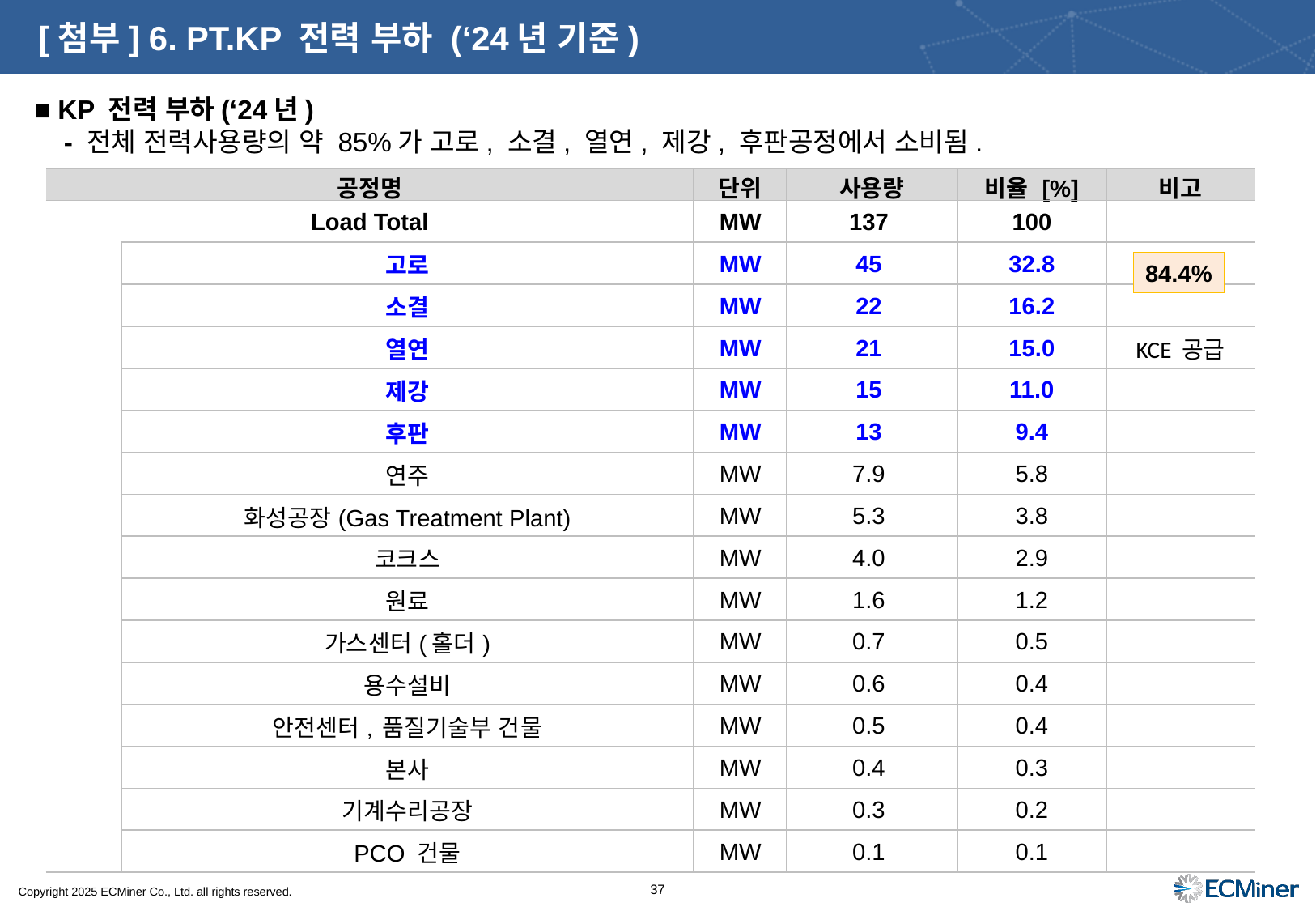

# [첨부] 6. PT.KP 전력 부하 (‘24년 기준)
■ KP 전력 부하(‘24년)
    - 전체 전력사용량의 약 85%가 고로, 소결, 열연, 제강, 후판공정에서 소비됨.
| 공정명 |  | 단위 | 사용량 | 비율 [%] | 비고 |
| --- | --- | --- | --- | --- | --- |
| Load Total |  | MW | 137 | 100 |  |
|  | 고로 | MW | 45 | 32.8 |  |
|  | 소결 | MW | 22 | 16.2 |  |
|  | 열연 | MW | 21 | 15.0 | KCE 공급 |
|  | 제강 | MW | 15 | 11.0 |  |
|  | 후판 | MW | 13 | 9.4 |  |
|  | 연주 | MW | 7.9 | 5.8 |  |
|  | 화성공장(Gas Treatment Plant) | MW | 5.3 | 3.8 |  |
|  | 코크스 | MW | 4.0 | 2.9 |  |
|  | 원료 | MW | 1.6 | 1.2 |  |
|  | 가스센터(홀더) | MW | 0.7 | 0.5 |  |
|  | 용수설비 | MW | 0.6 | 0.4 |  |
|  | 안전센터, 품질기술부 건물 | MW | 0.5 | 0.4 |  |
|  | 본사 | MW | 0.4 | 0.3 |  |
|  | 기계수리공장 | MW | 0.3 | 0.2 |  |
|  | PCO 건물 | MW | 0.1 | 0.1 |  |
84.4%